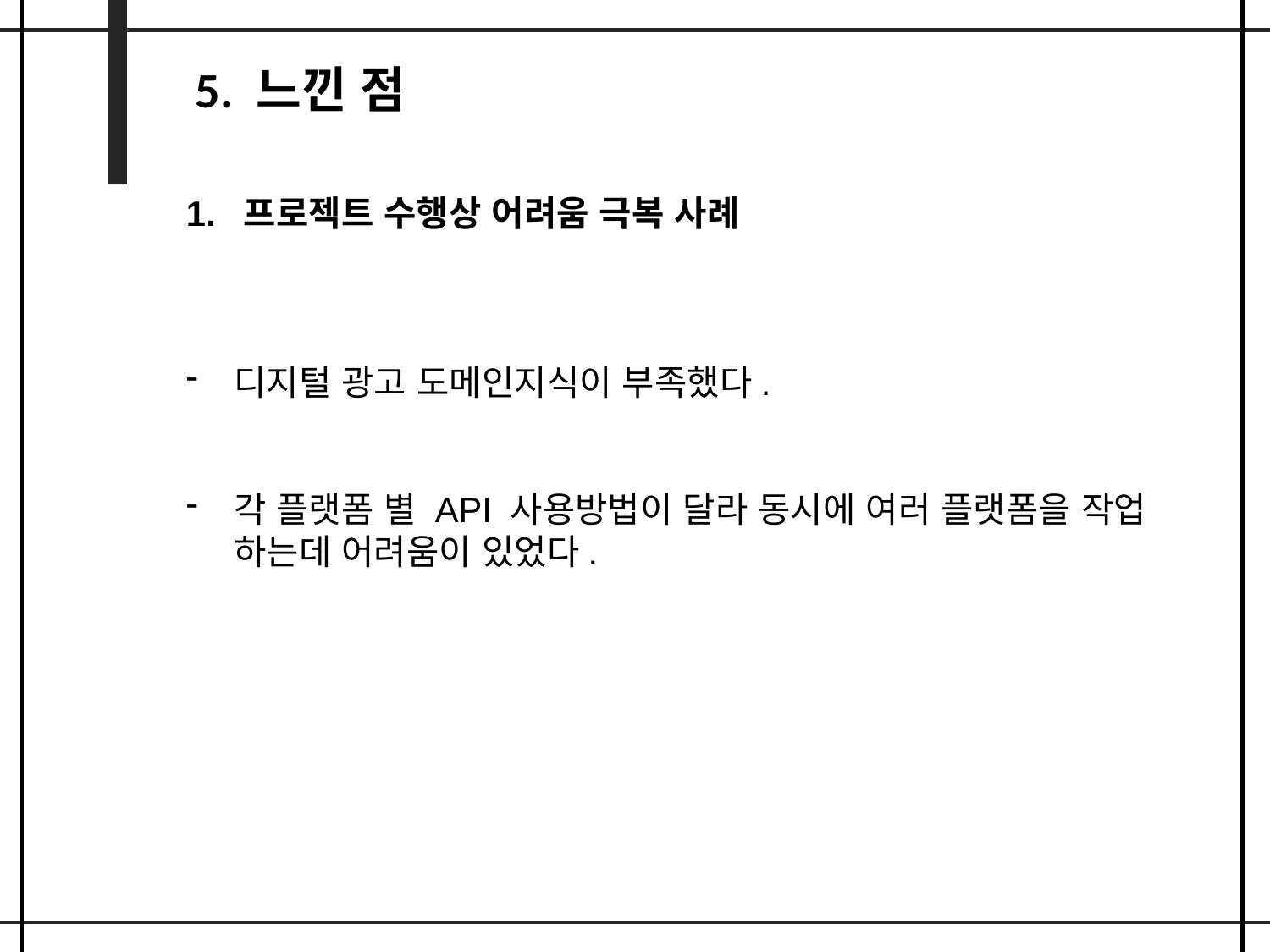

5. 느낀 점
1.  프로젝트 수행상 어려움 극복 사례

디지털 광고 도메인지식이 부족했다.

각 플랫폼 별 API 사용방법이 달라 동시에 여러 플랫폼을 작업 하는데 어려움이 있었다.